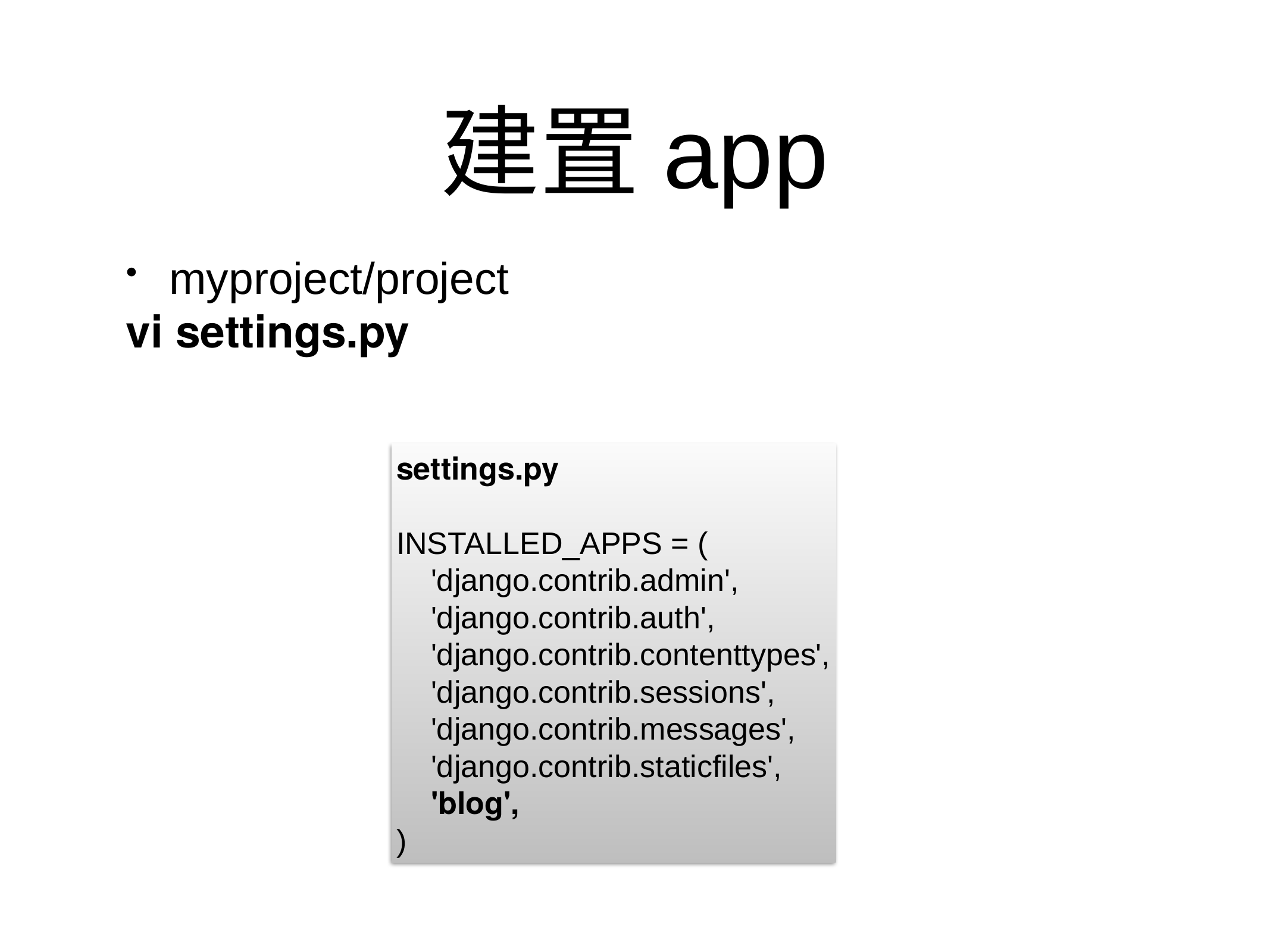

# 建置app
myproject/project
vi settings.py
settings.py

INSTALLED_APPS = (
    'django.contrib.admin',
    'django.contrib.auth',
    'django.contrib.contenttypes',
    'django.contrib.sessions',
    'django.contrib.messages',
    'django.contrib.staticfiles',
    'blog',
)